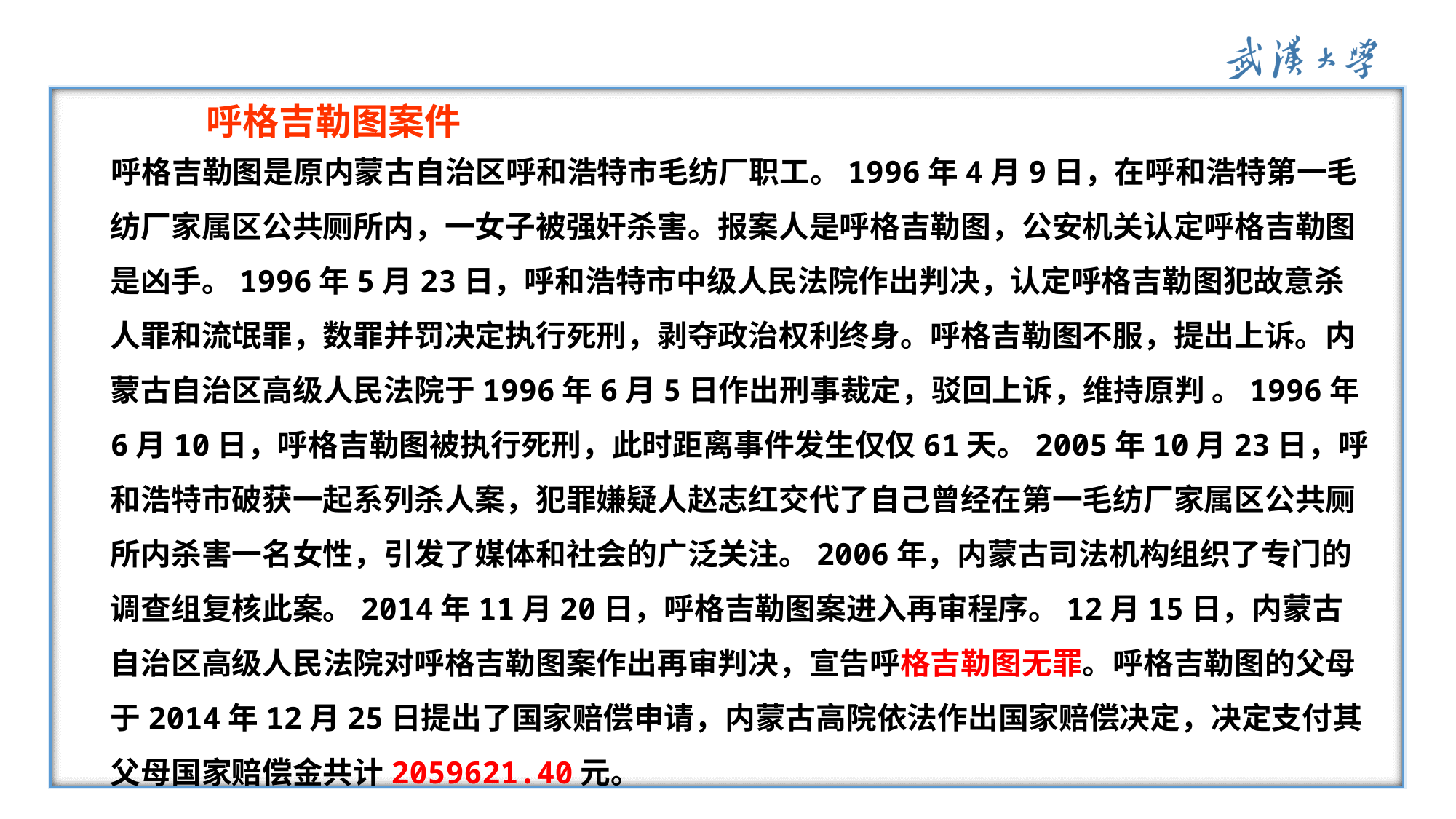

呼格吉勒图案件

     呼格吉勒图是原内蒙古自治区呼和浩特市毛纺厂职工。1996年4月9日，在呼和浩特第一毛纺厂家属区公共厕所内，一女子被强奸杀害。报案人是呼格吉勒图，公安机关认定呼格吉勒图是凶手。1996年5月23日，呼和浩特市中级人民法院作出判决，认定呼格吉勒图犯故意杀人罪和流氓罪，数罪并罚决定执行死刑，剥夺政治权利终身。呼格吉勒图不服，提出上诉。内蒙古自治区高级人民法院于1996年6月5日作出刑事裁定，驳回上诉，维持原判 。1996年6月10日，呼格吉勒图被执行死刑，此时距离事件发生仅仅61天。2005年10月23日，呼和浩特市破获一起系列杀人案，犯罪嫌疑人赵志红交代了自己曾经在第一毛纺厂家属区公共厕所内杀害一名女性，引发了媒体和社会的广泛关注。2006年，内蒙古司法机构组织了专门的调查组复核此案。2014年11月20日，呼格吉勒图案进入再审程序。12月15日，内蒙古自治区高级人民法院对呼格吉勒图案作出再审判决，宣告呼格吉勒图无罪。呼格吉勒图的父母于2014年12月25日提出了国家赔偿申请，内蒙古高院依法作出国家赔偿决定，决定支付其父母国家赔偿金共计2059621.40元。